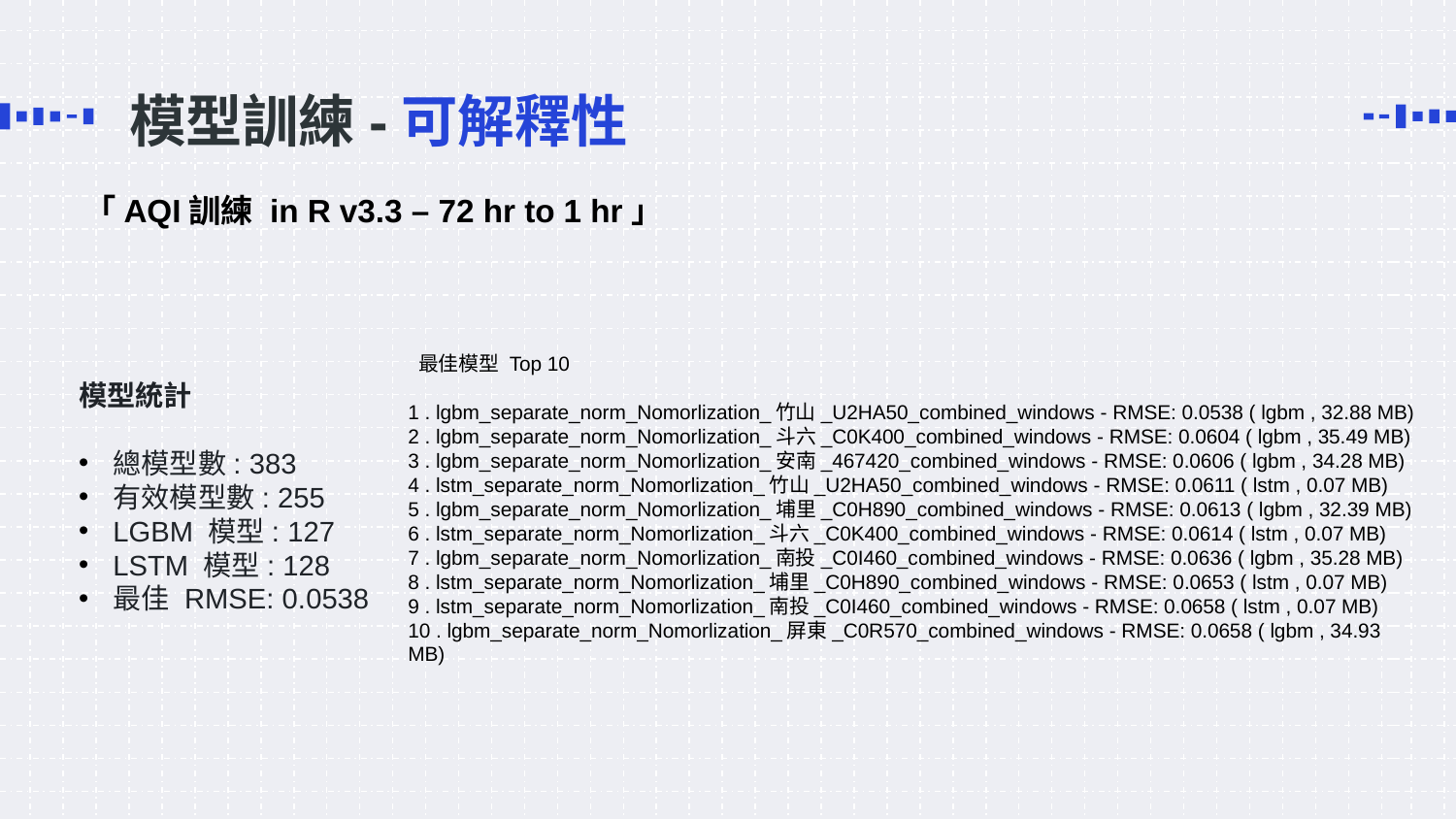

# 模型訓練-可解釋性
「AQI訓練 in R v3.3 – 72 hr to 1 hr」
 最佳模型 Top 10

1 . lgbm_separate_norm_Nomorlization_竹山_U2HA50_combined_windows - RMSE: 0.0538 ( lgbm , 32.88 MB)
2 . lgbm_separate_norm_Nomorlization_斗六_C0K400_combined_windows - RMSE: 0.0604 ( lgbm , 35.49 MB)
3 . lgbm_separate_norm_Nomorlization_安南_467420_combined_windows - RMSE: 0.0606 ( lgbm , 34.28 MB)
4 . lstm_separate_norm_Nomorlization_竹山_U2HA50_combined_windows - RMSE: 0.0611 ( lstm , 0.07 MB)
5 . lgbm_separate_norm_Nomorlization_埔里_C0H890_combined_windows - RMSE: 0.0613 ( lgbm , 32.39 MB)
6 . lstm_separate_norm_Nomorlization_斗六_C0K400_combined_windows - RMSE: 0.0614 ( lstm , 0.07 MB)
7 . lgbm_separate_norm_Nomorlization_南投_C0I460_combined_windows - RMSE: 0.0636 ( lgbm , 35.28 MB)
8 . lstm_separate_norm_Nomorlization_埔里_C0H890_combined_windows - RMSE: 0.0653 ( lstm , 0.07 MB)
9 . lstm_separate_norm_Nomorlization_南投_C0I460_combined_windows - RMSE: 0.0658 ( lstm , 0.07 MB)
10 . lgbm_separate_norm_Nomorlization_屏東_C0R570_combined_windows - RMSE: 0.0658 ( lgbm , 34.93 MB)
模型統計

總模型數: 383
有效模型數: 255
LGBM 模型: 127
LSTM 模型: 128
最佳 RMSE: 0.0538